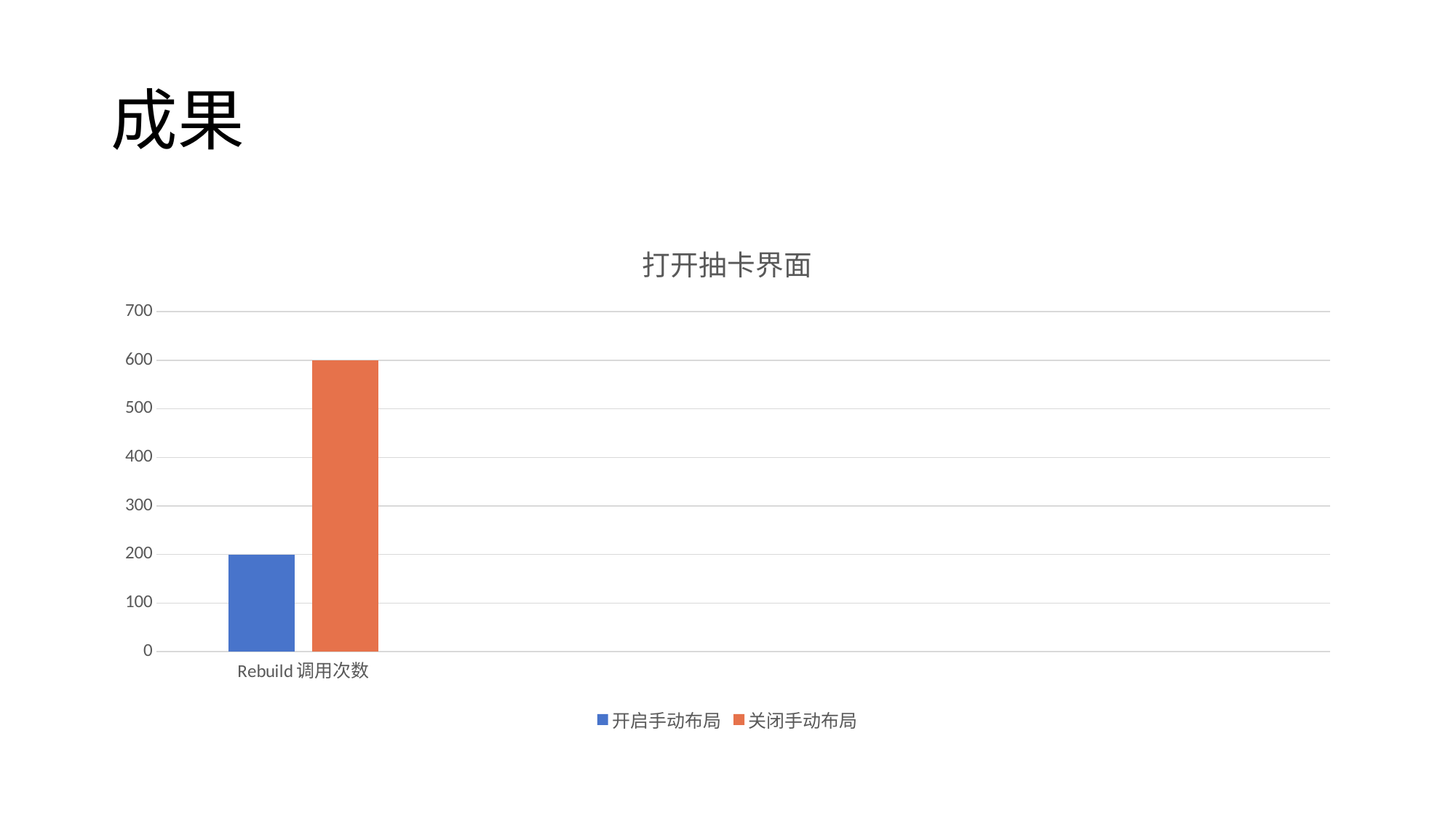

# 成果

### Chart: 打开抽卡界面

| Category | 开启手动布局 | 关闭手动布局 |
|---|---|---|
| Rebuild调用次数 | 200.0 | 600.0 |